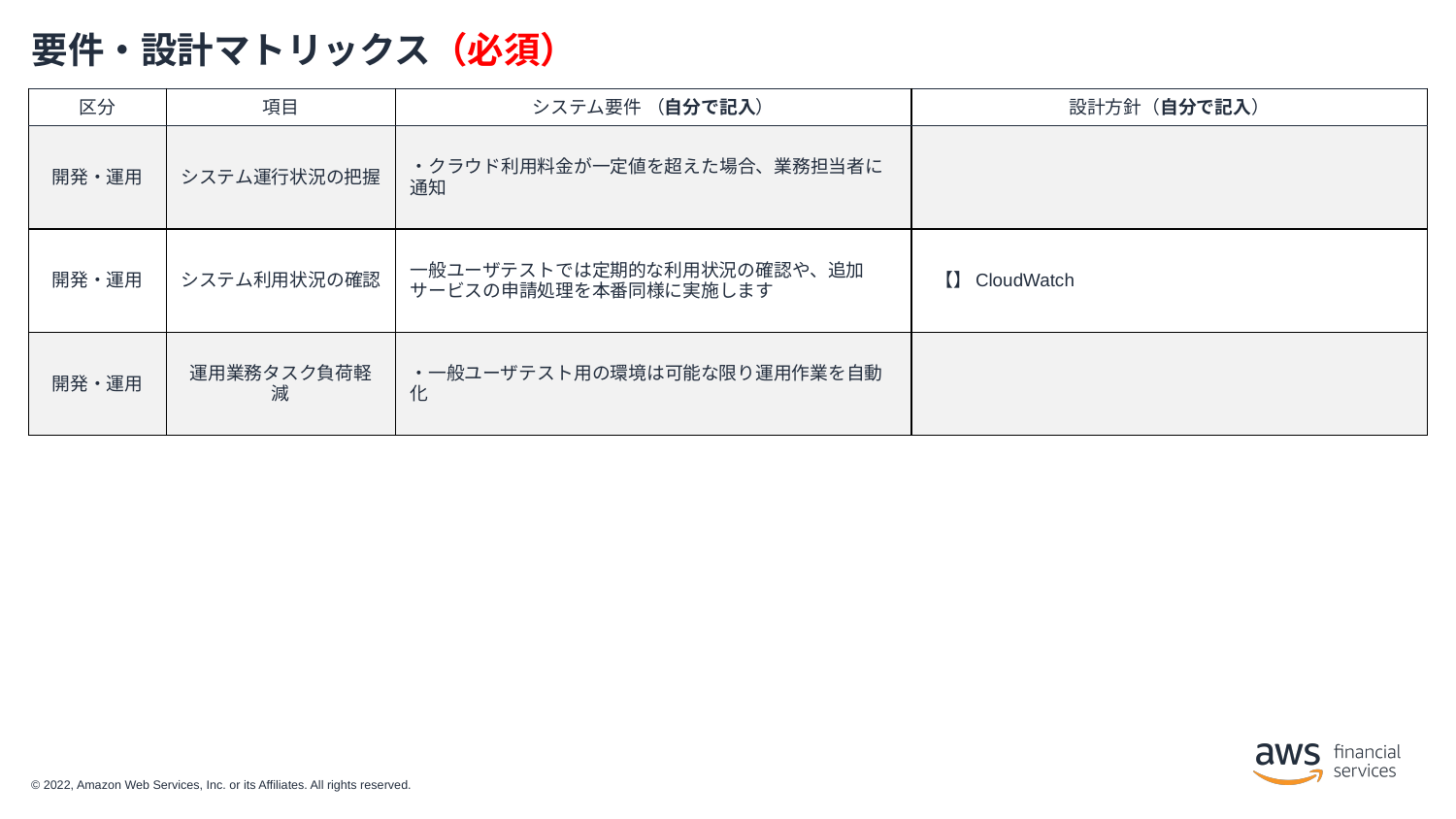

# 要件・設計マトリックス（必須）
| 区分 | 項目 | システム要件 （自分で記入） | 設計方針（自分で記入） |
| --- | --- | --- | --- |
| 開発・運用 | システム運行状況の把握 | ・クラウド利用料金が一定値を超えた場合、業務担当者に通知 |  |
| 開発・運用 | システム利用状況の確認 | 一般ユーザテストでは定期的な利用状況の確認や、追加サービスの申請処理を本番同様に実施します | 【】CloudWatch |
| 開発・運用 | 運用業務タスク負荷軽減 | ・一般ユーザテスト用の環境は可能な限り運用作業を自動化 |  |